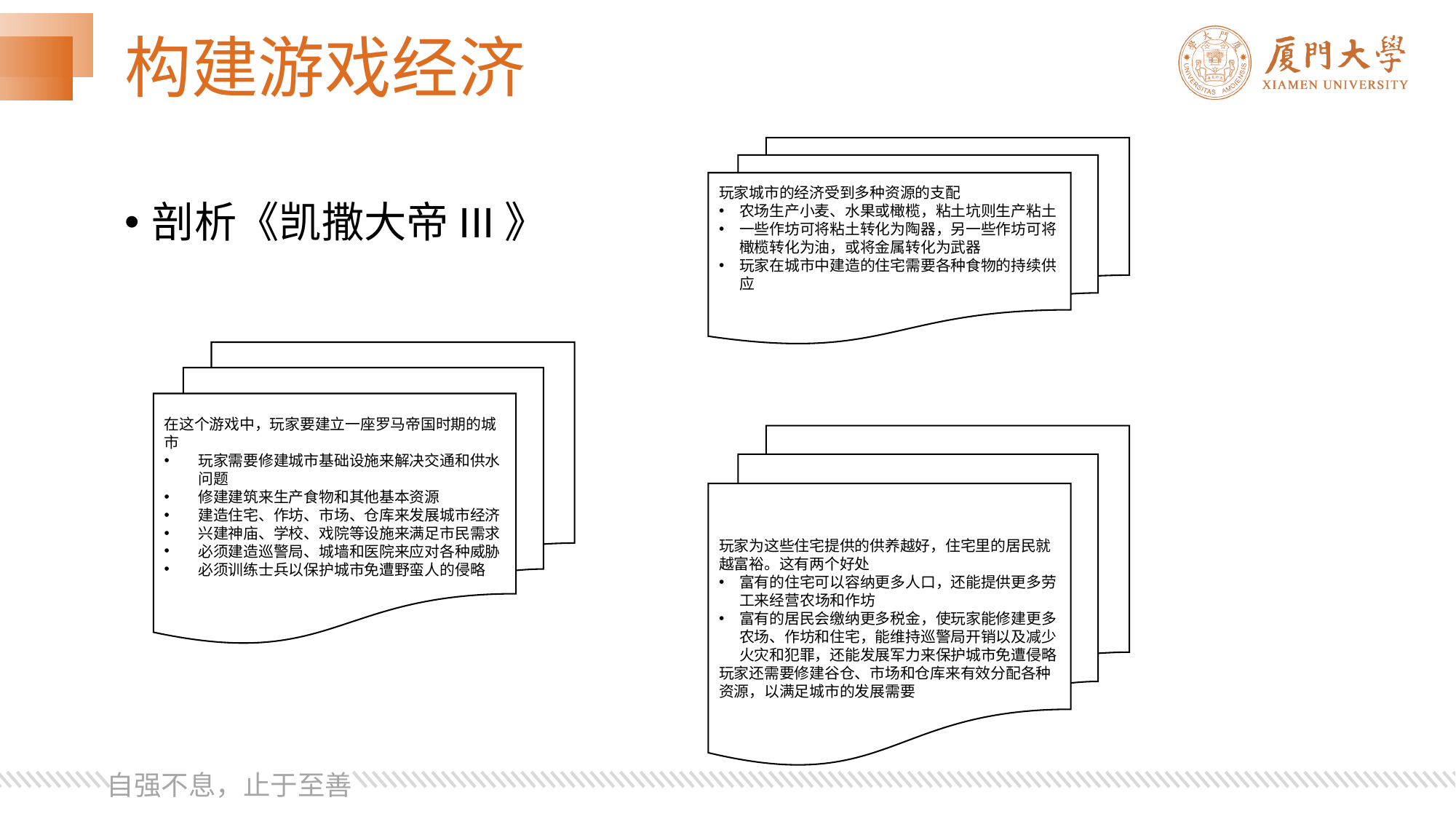

# 构建游戏经济
玩家城市的经济受到多种资源的支配
农场生产小麦、水果或橄榄，粘土坑则生产粘土
一些作坊可将粘土转化为陶器，另一些作坊可将橄榄转化为油，或将金属转化为武器
玩家在城市中建造的住宅需要各种食物的持续供应

剖析《凯撒大帝III》

在这个游戏中，玩家要建立一座罗马帝国时期的城市
玩家需要修建城市基础设施来解决交通和供水问题
修建建筑来生产食物和其他基本资源
建造住宅、作坊、市场、仓库来发展城市经济
兴建神庙、学校、戏院等设施来满足市民需求
必须建造巡警局、城墙和医院来应对各种威胁
必须训练士兵以保护城市免遭野蛮人的侵略

玩家为这些住宅提供的供养越好，住宅里的居民就越富裕。这有两个好处
富有的住宅可以容纳更多人口，还能提供更多劳工来经营农场和作坊
富有的居民会缴纳更多税金，使玩家能修建更多农场、作坊和住宅，能维持巡警局开销以及减少火灾和犯罪，还能发展军力来保护城市免遭侵略
玩家还需要修建谷仓、市场和仓库来有效分配各种资源，以满足城市的发展需要